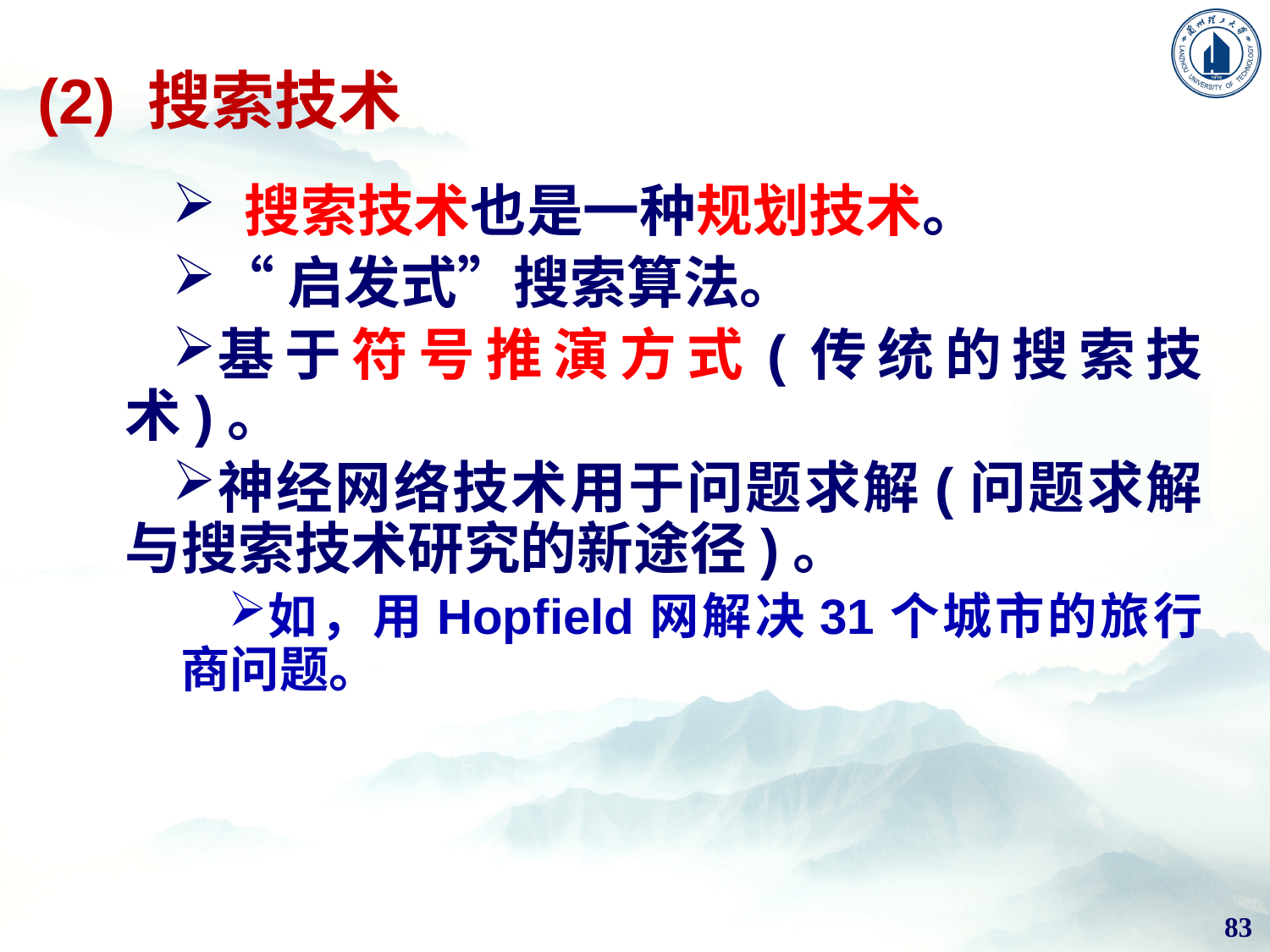

# (2) 搜索技术
 搜索技术也是一种规划技术。
“启发式”搜索算法。
基于符号推演方式(传统的搜索技术)。
神经网络技术用于问题求解(问题求解与搜索技术研究的新途径)。
如，用Hopfield网解决31个城市的旅行商问题。

83